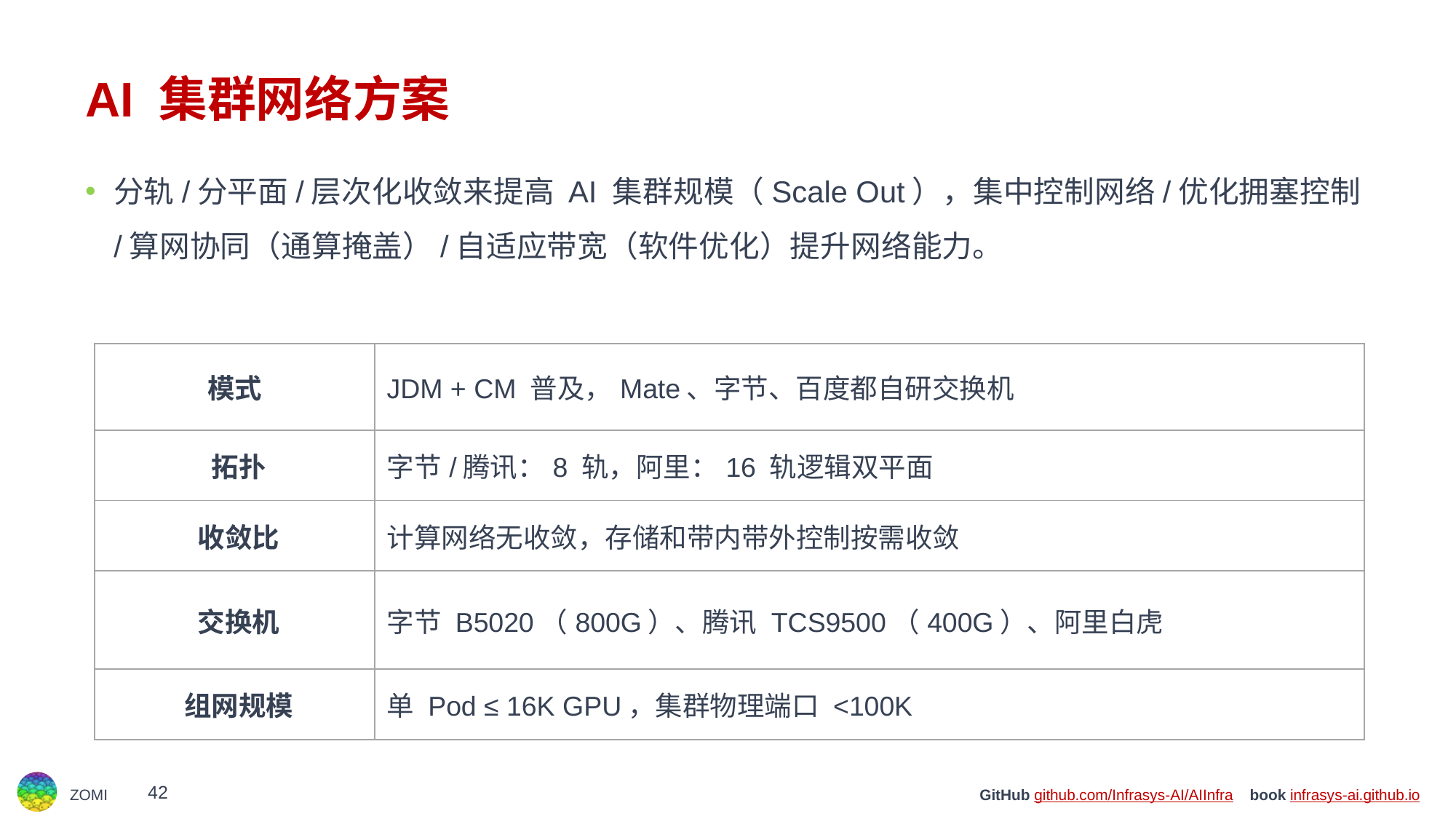

# AI 集群网络方案
分轨/分平面/层次化收敛来提高 AI 集群规模（Scale Out），集中控制网络/优化拥塞控制/算网协同（通算掩盖）/自适应带宽（软件优化）提升网络能力。
| 模式​​ | JDM + CM 普及，Mate、字节、百度都自研交换机 |
| --- | --- |
| ​​拓扑​​ | 字节/腾讯：8 轨，阿里：16 轨​​逻辑双平面​​ |
| ​​收敛比​​ | 计算网络​​无收敛​​，存储和带内带外控制​​按需收敛​​ |
| ​​交换机​​ | 字节 B5020（800G）、腾讯 TCS9500（400G）、阿里白虎 |
| ​​组网规模​​ | 单 Pod ≤ 16K GPU，集群物理端口 <100K |